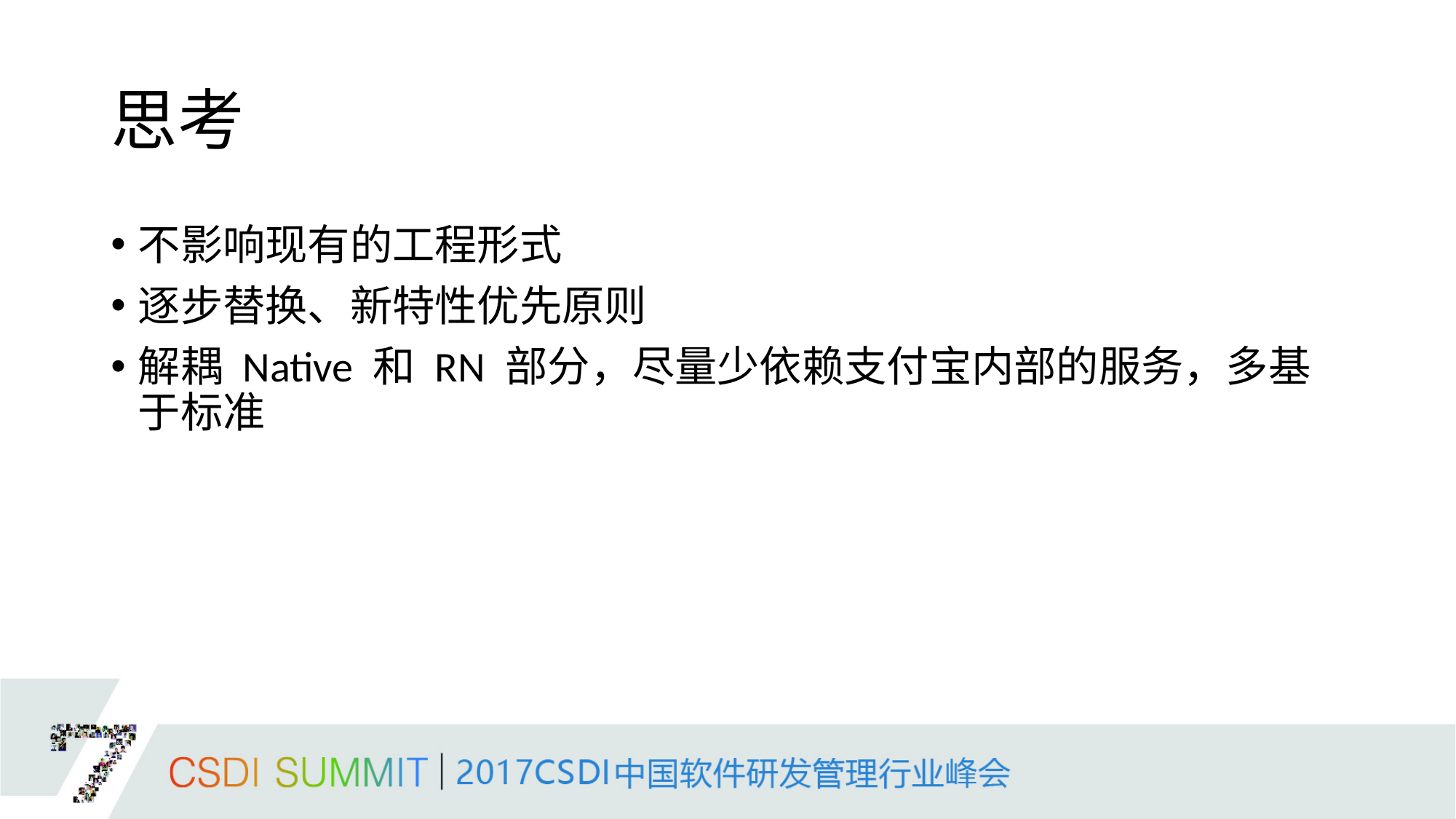

# 思考
不影响现有的工程形式
逐步替换、新特性优先原则
解耦 Native 和 RN 部分，尽量少依赖支付宝内部的服务，多基于标准